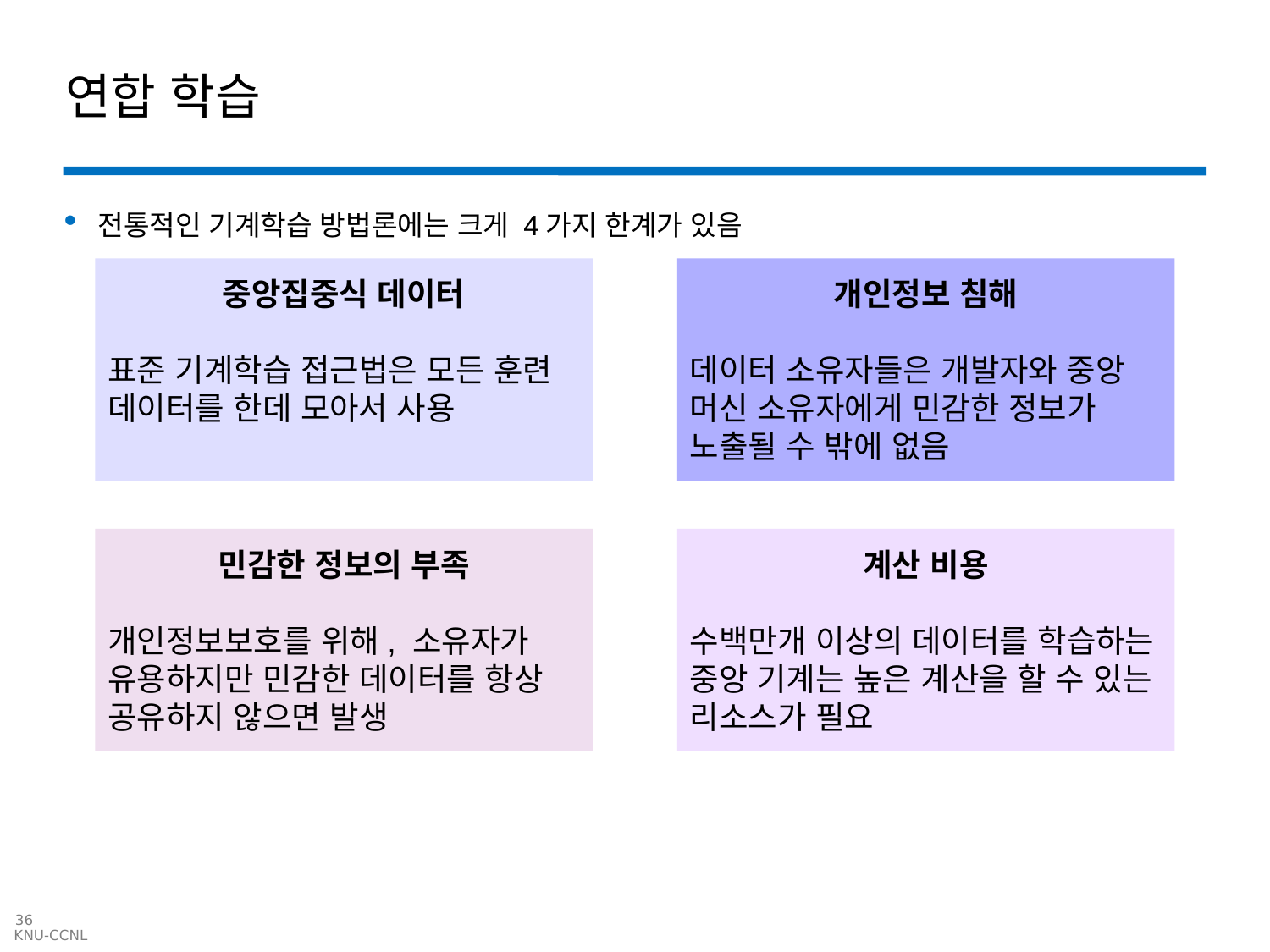

# 연합 학습
전통적인 기계학습 방법론에는 크게 4가지 한계가 있음

중앙집중식 데이터

표준 기계학습 접근법은 모든 훈련 데이터를 한데 모아서 사용

개인정보 침해

데이터 소유자들은 개발자와 중앙 머신 소유자에게 민감한 정보가 노출될 수 밖에 없음
민감한 정보의 부족

개인정보보호를 위해, 소유자가 유용하지만 민감한 데이터를 항상 공유하지 않으면 발생
계산 비용

수백만개 이상의 데이터를 학습하는 중앙 기계는 높은 계산을 할 수 있는 리소스가 필요